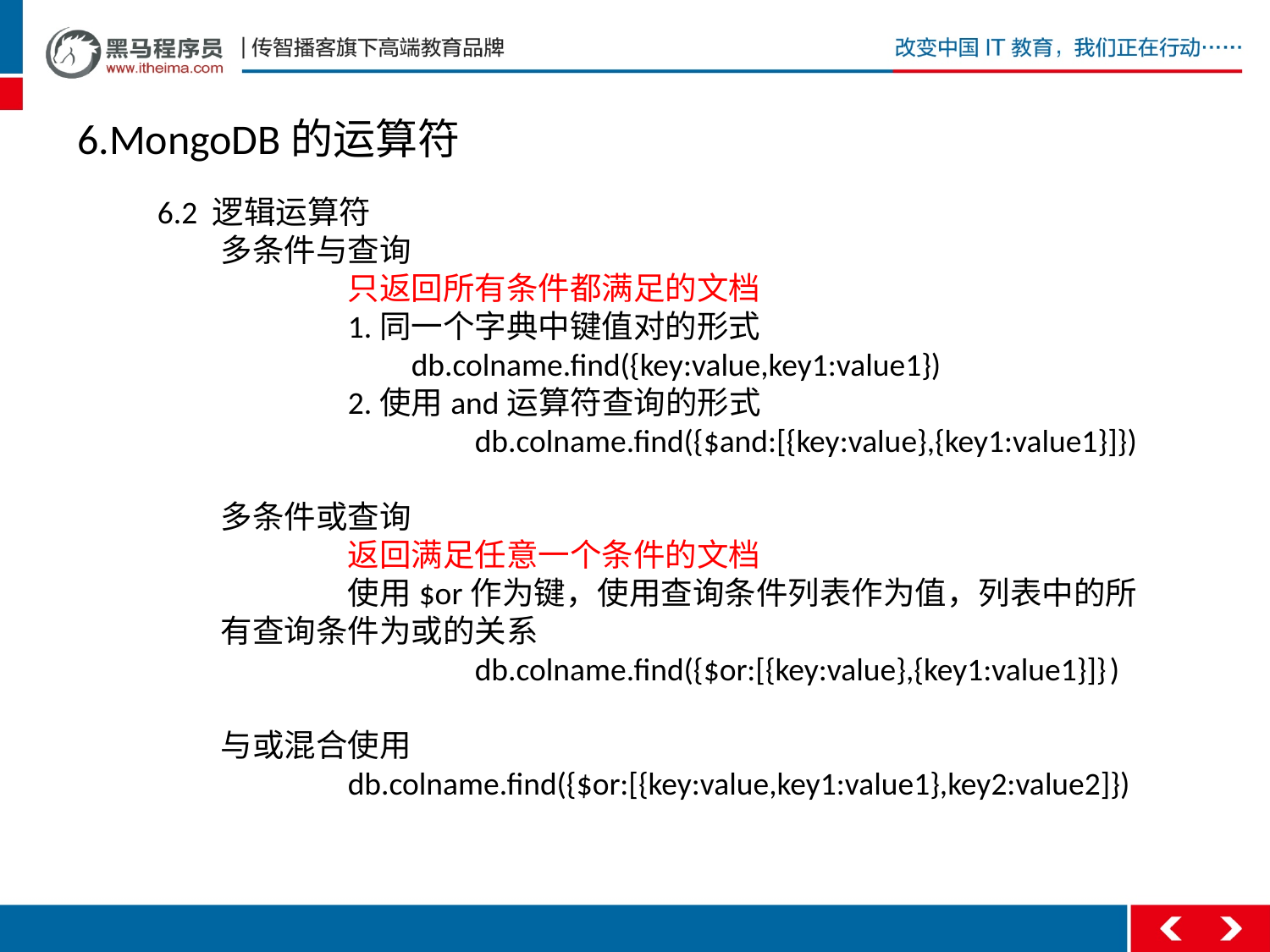

6.MongoDB的运算符
6.2 逻辑运算符
多条件与查询
	只返回所有条件都满足的文档
	1.同一个字典中键值对的形式
		db.colname.find({key:value,key1:value1})
	2.使用and运算符查询的形式
		db.colname.find({$and:[{key:value},{key1:value1}]})
多条件或查询
	返回满足任意一个条件的文档
	使用$or作为键，使用查询条件列表作为值，列表中的所有查询条件为或的关系
		db.colname.find({$or:[{key:value},{key1:value1}]}	)

与或混合使用
	db.colname.find({$or:[{key:value,key1:value1},key2:value2]})